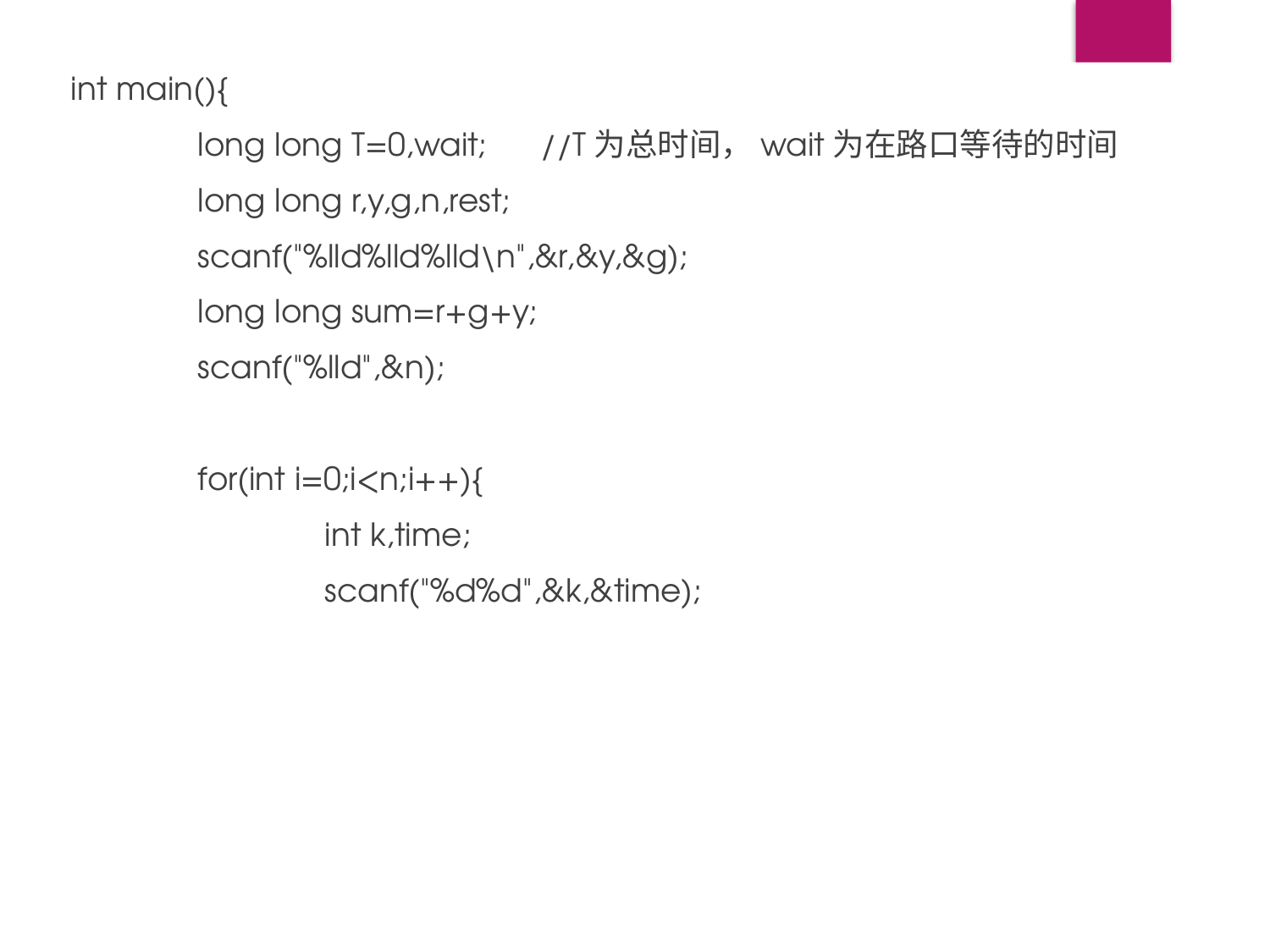

int main(){
	long long T=0,wait;      //T为总时间，wait为在路口等待的时间
	long long r,y,g,n,rest;
	scanf("%lld%lld%lld\n",&r,&y,&g);
	long long sum=r+g+y;
	scanf("%lld",&n);

	for(int i=0;i<n;i++){
		int k,time;
		scanf("%d%d",&k,&time);